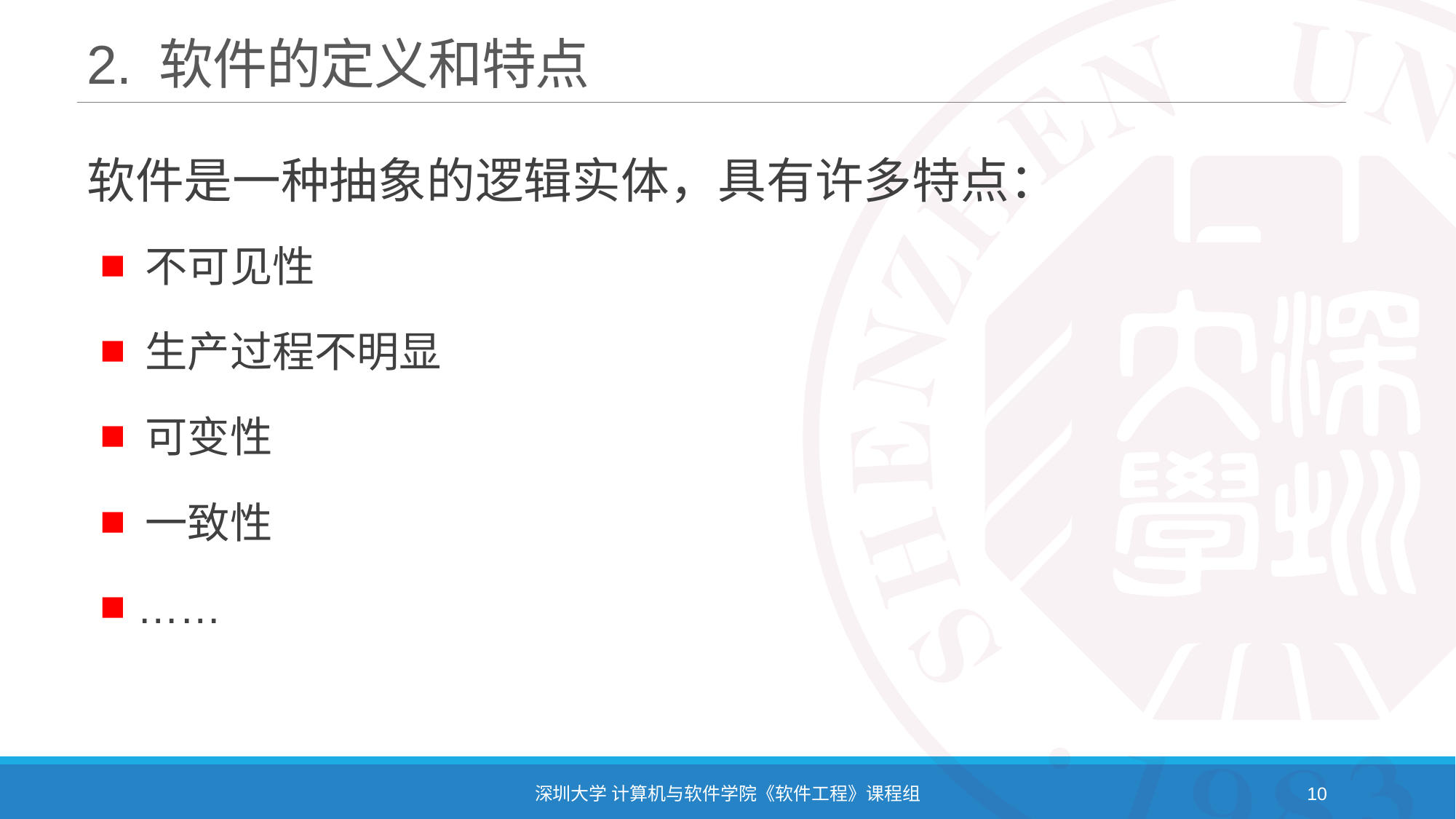

# 2. 软件的定义和特点
软件是一种抽象的逻辑实体，具有许多特点：
 不可见性
 生产过程不明显
 可变性
 一致性
 ……

深圳大学 计算机与软件学院《软件工程》课程组
10